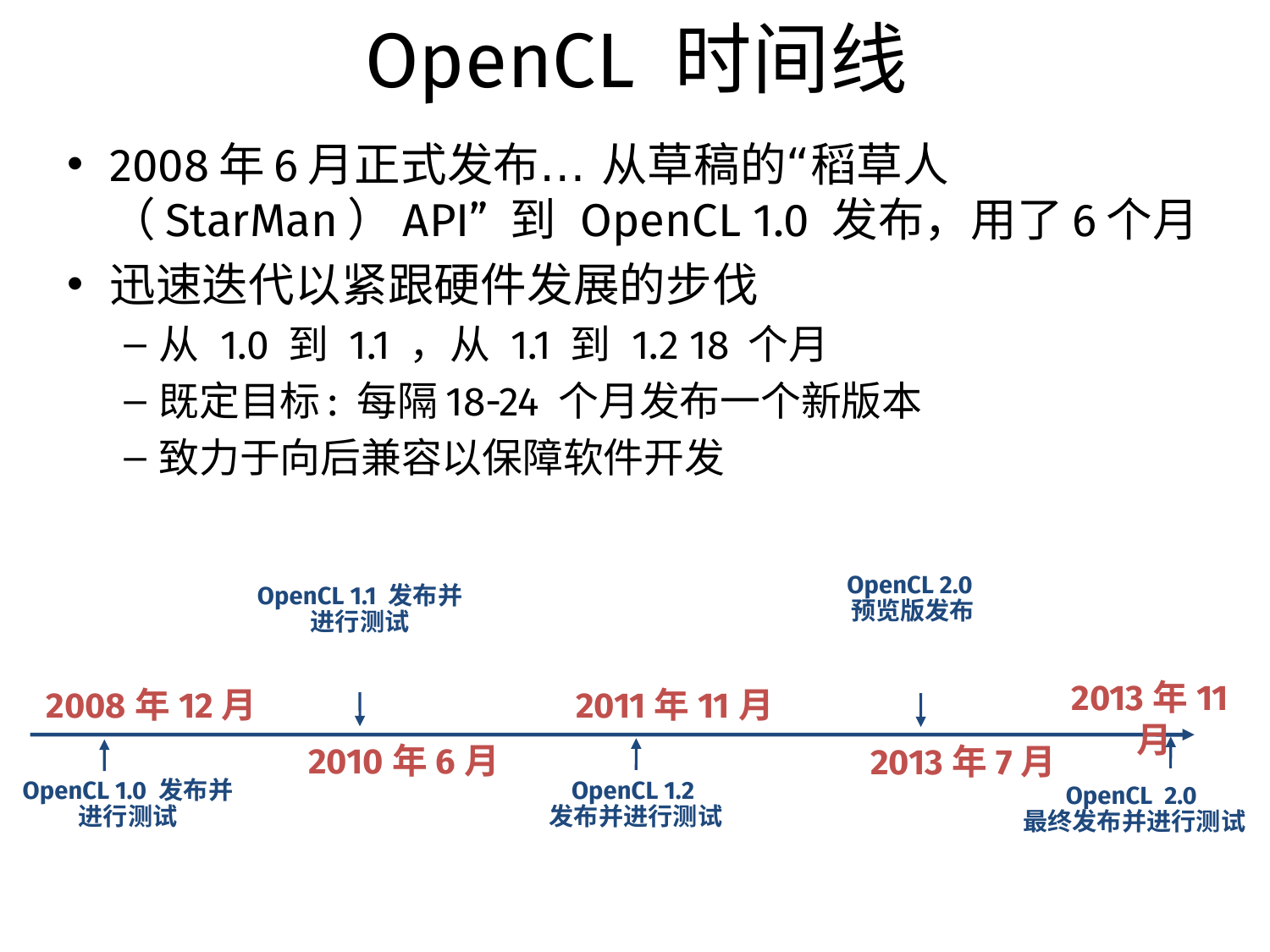

OpenCL 时间线
2008年6月正式发布… 从草稿的“稻草人（StarMan）API” 到 OpenCL 1.0 发布，用了6个月
迅速迭代以紧跟硬件发展的步伐
从 1.0 到 1.1 ，从 1.1 到 1.2 18 个月
既定目标: 每隔18-24 个月发布一个新版本
致力于向后兼容以保障软件开发
OpenCL 2.0
预览版发布
OpenCL 1.1 发布并进行测试
2013年11月
2008年12月
2011年11月

2010年6月
2013年7月

OpenCL 1.0 发布并进行测试
OpenCL 1.2
发布并进行测试
OpenCL  2.0
最终发布并进行测试